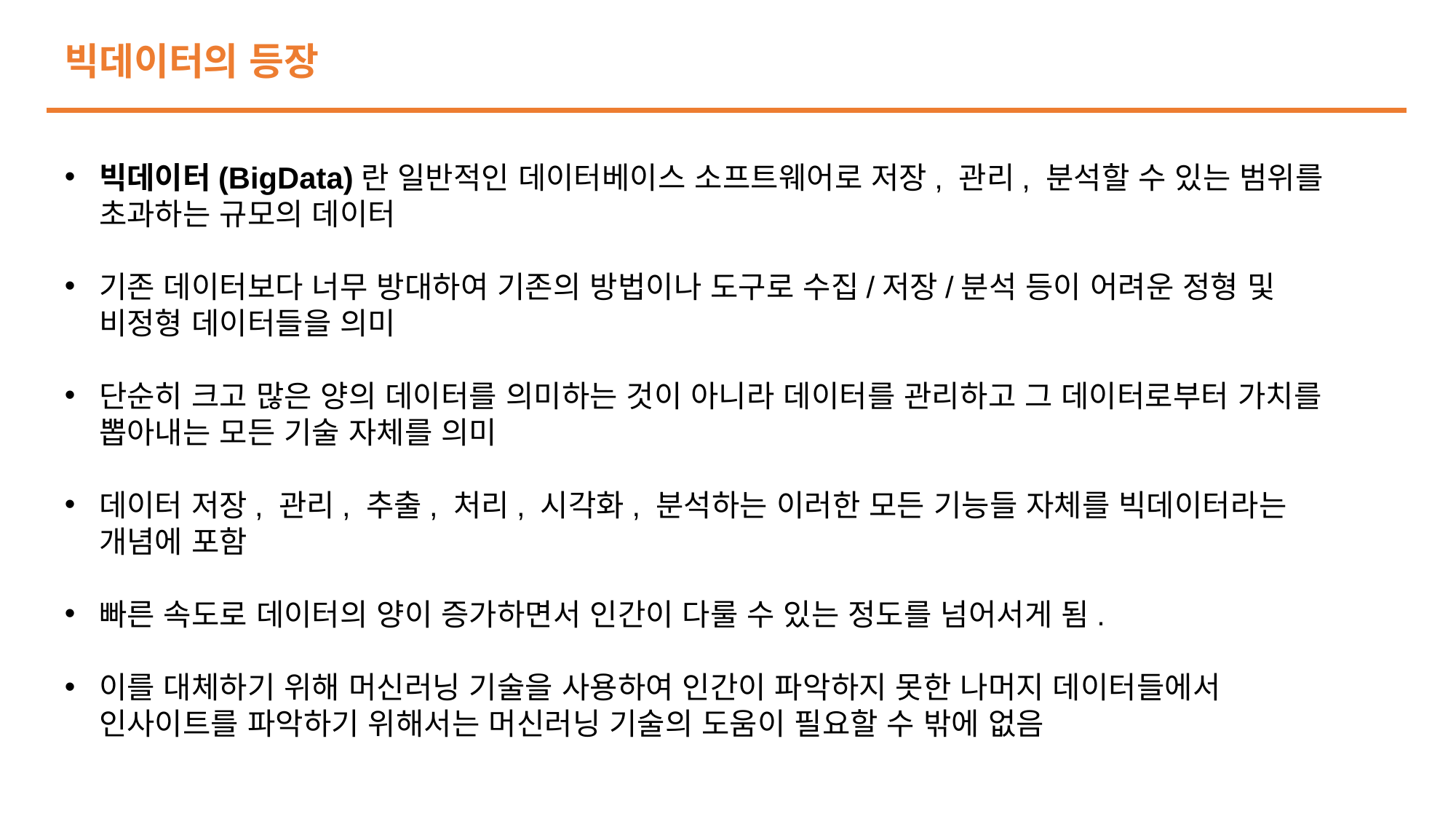

빅데이터의 등장
빅데이터(BigData)란 일반적인 데이터베이스 소프트웨어로 저장, 관리, 분석할 수 있는 범위를 초과하는 규모의 데이터

기존 데이터보다 너무 방대하여 기존의 방법이나 도구로 수집/저장/분석 등이 어려운 정형 및 비정형 데이터들을 의미

단순히 크고 많은 양의 데이터를 의미하는 것이 아니라 데이터를 관리하고 그 데이터로부터 가치를 뽑아내는 모든 기술 자체를 의미

데이터 저장, 관리, 추출, 처리, 시각화, 분석하는 이러한 모든 기능들 자체를 빅데이터라는 개념에 포함

빠른 속도로 데이터의 양이 증가하면서 인간이 다룰 수 있는 정도를 넘어서게 됨.

이를 대체하기 위해 머신러닝 기술을 사용하여 인간이 파악하지 못한 나머지 데이터들에서 인사이트를 파악하기 위해서는 머신러닝 기술의 도움이 필요할 수 밖에 없음